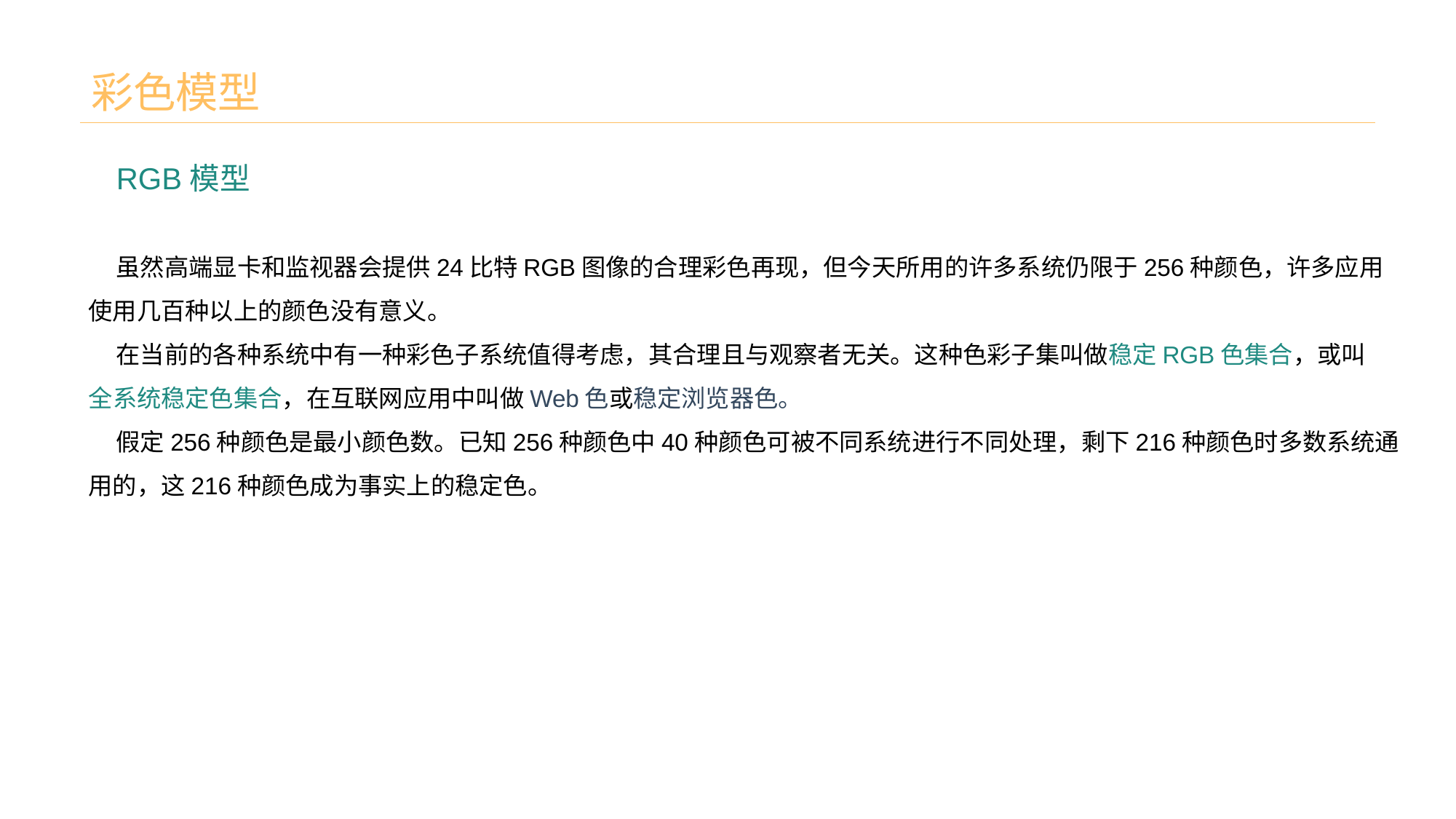

# 彩色模型
   RGB模型
    虽然高端显卡和监视器会提供24比特RGB图像的合理彩色再现，但今天所用的许多系统仍限于256种颜色，许多应用
使用几百种以上的颜色没有意义。
    在当前的各种系统中有一种彩色子系统值得考虑，其合理且与观察者无关。这种色彩子集叫做稳定RGB色集合，或叫
全系统稳定色集合，在互联网应用中叫做Web色或稳定浏览器色。
    假定256种颜色是最小颜色数。已知256种颜色中40种颜色可被不同系统进行不同处理，剩下216种颜色时多数系统通
用的，这216种颜色成为事实上的稳定色。